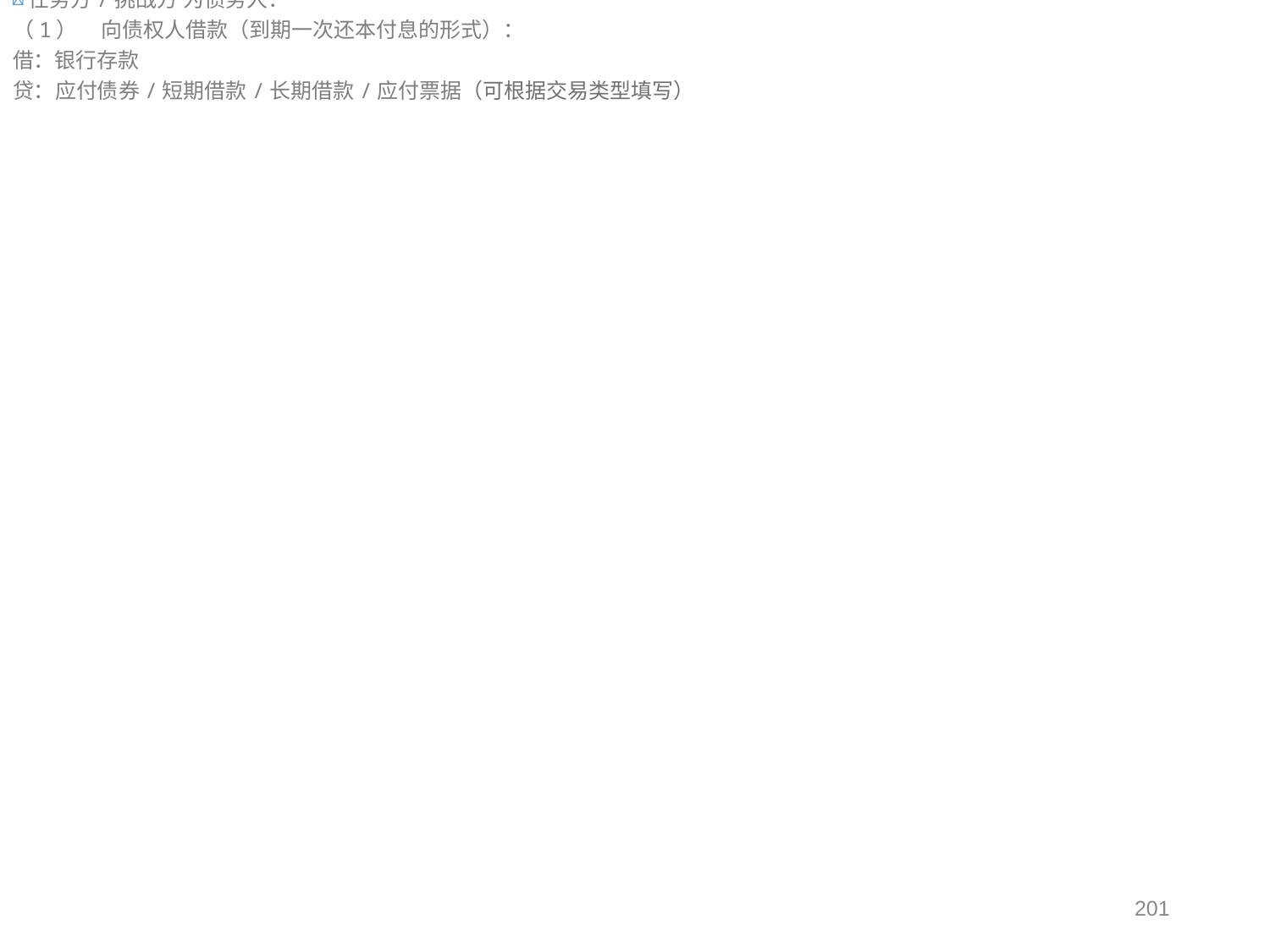

4、产品在销售过程中发生除了增值税以外的所有税的费用：
（1）以银行存款的形式交税：
借：营业税金及附加（除了增值税外的所有税）
 贷：应交税费——应交XX税
借：应交税费——应交XX税
 贷：银行存款或应付账款 （如果写应付账款表示欠交税费）
（2）欠税费后补交欠款税费：
借：应付账款
     贷：银行存款
三     营业外收支
如果获得的收入不是来源于主要经营方式所产生的，则需要记入营业外收入：
借：银行存款或应收账款
    贷：营业外收入
如果发生了意外的开支（不在计划或者是意料范围之内），则需要记入营业外支出：
借：营业外支出
    贷：银行存款或应付账款
四      利息相关：
任务方/挑战方 为债务人：
（1）     向债权人借款（到期一次还本付息的形式）：
借：银行存款
贷：应付债券/短期借款/长期借款/应付票据（可根据交易类型填写）
201